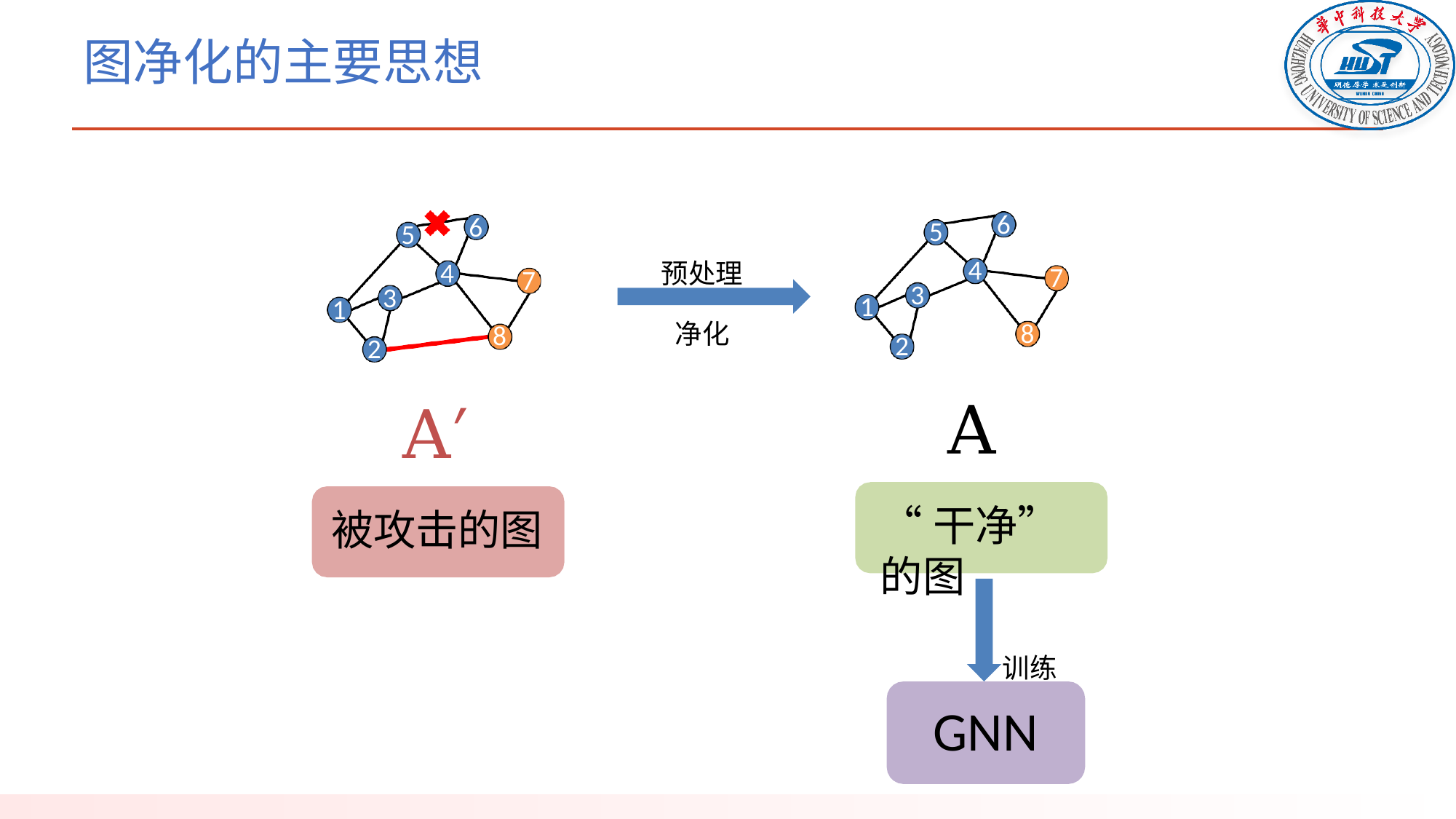

# 图净化的主要思想
6
6

5
5
预处理净化
4
4
7
7
3

3
1
1
8
8
2
2
A
“干净”的图
训练
A′
被攻击的图

GNN